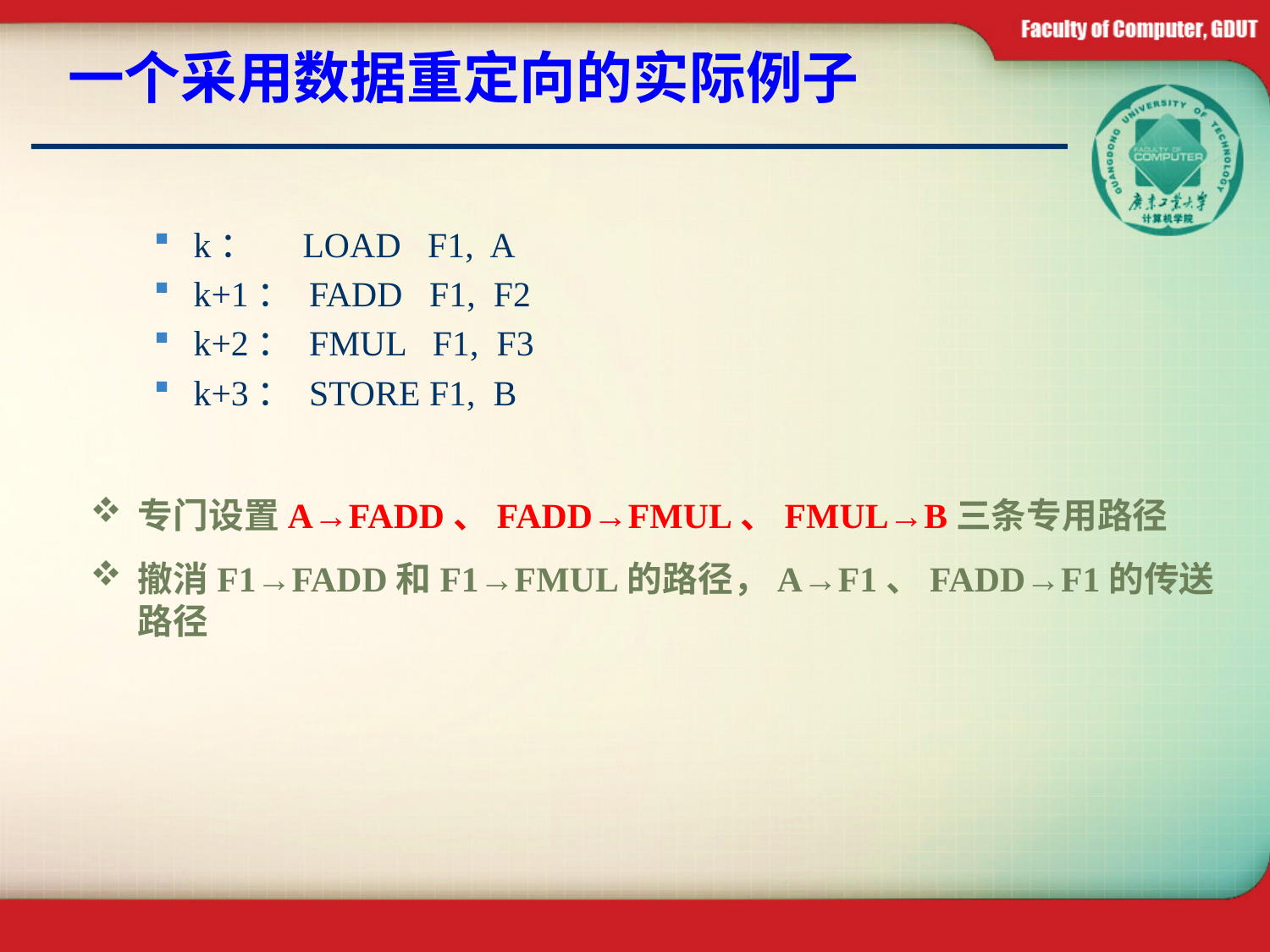

# 一个采用数据重定向的实际例子

k：     LOAD   F1,  A
k+1： FADD   F1,  F2
k+2： FMUL   F1,  F3
k+3： STORE F1,  B

专门设置A→FADD、FADD→FMUL、FMUL→B三条专用路径
撤消F1→FADD和F1→FMUL的路径，A→F1、FADD→F1的传送路径